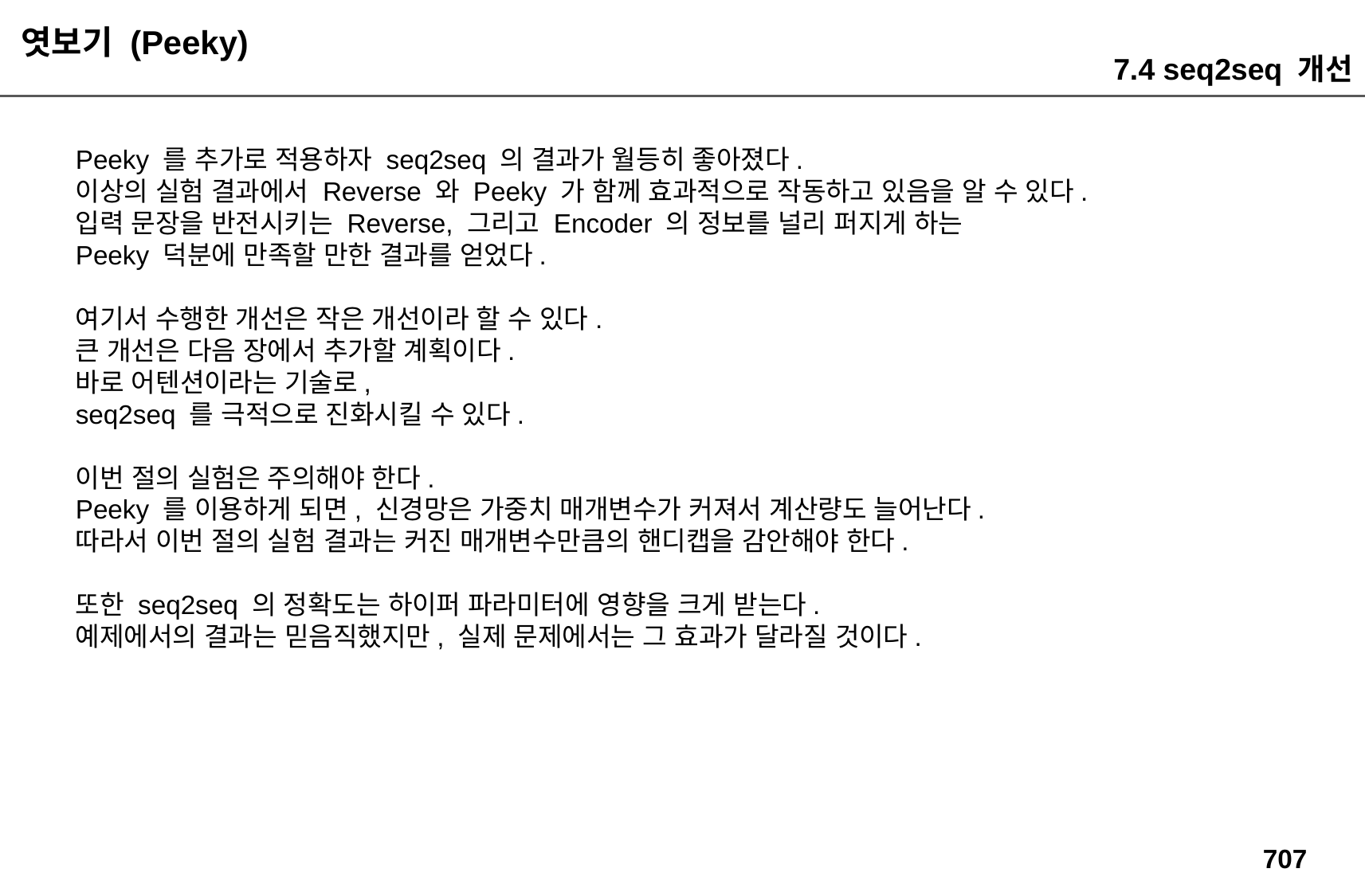

엿보기 (Peeky)
7.4 seq2seq 개선
Peeky 를 추가로 적용하자 seq2seq 의 결과가 월등히 좋아졌다.
이상의 실험 결과에서 Reverse 와 Peeky 가 함께 효과적으로 작동하고 있음을 알 수 있다.
입력 문장을 반전시키는 Reverse, 그리고 Encoder 의 정보를 널리 퍼지게 하는
Peeky 덕분에 만족할 만한 결과를 얻었다.

여기서 수행한 개선은 작은 개선이라 할 수 있다.
큰 개선은 다음 장에서 추가할 계획이다.
바로 어텐션이라는 기술로,
seq2seq 를 극적으로 진화시킬 수 있다.

이번 절의 실험은 주의해야 한다.
Peeky 를 이용하게 되면, 신경망은 가중치 매개변수가 커져서 계산량도 늘어난다.
따라서 이번 절의 실험 결과는 커진 매개변수만큼의 핸디캡을 감안해야 한다.

또한 seq2seq 의 정확도는 하이퍼 파라미터에 영향을 크게 받는다.
예제에서의 결과는 믿음직했지만, 실제 문제에서는 그 효과가 달라질 것이다.